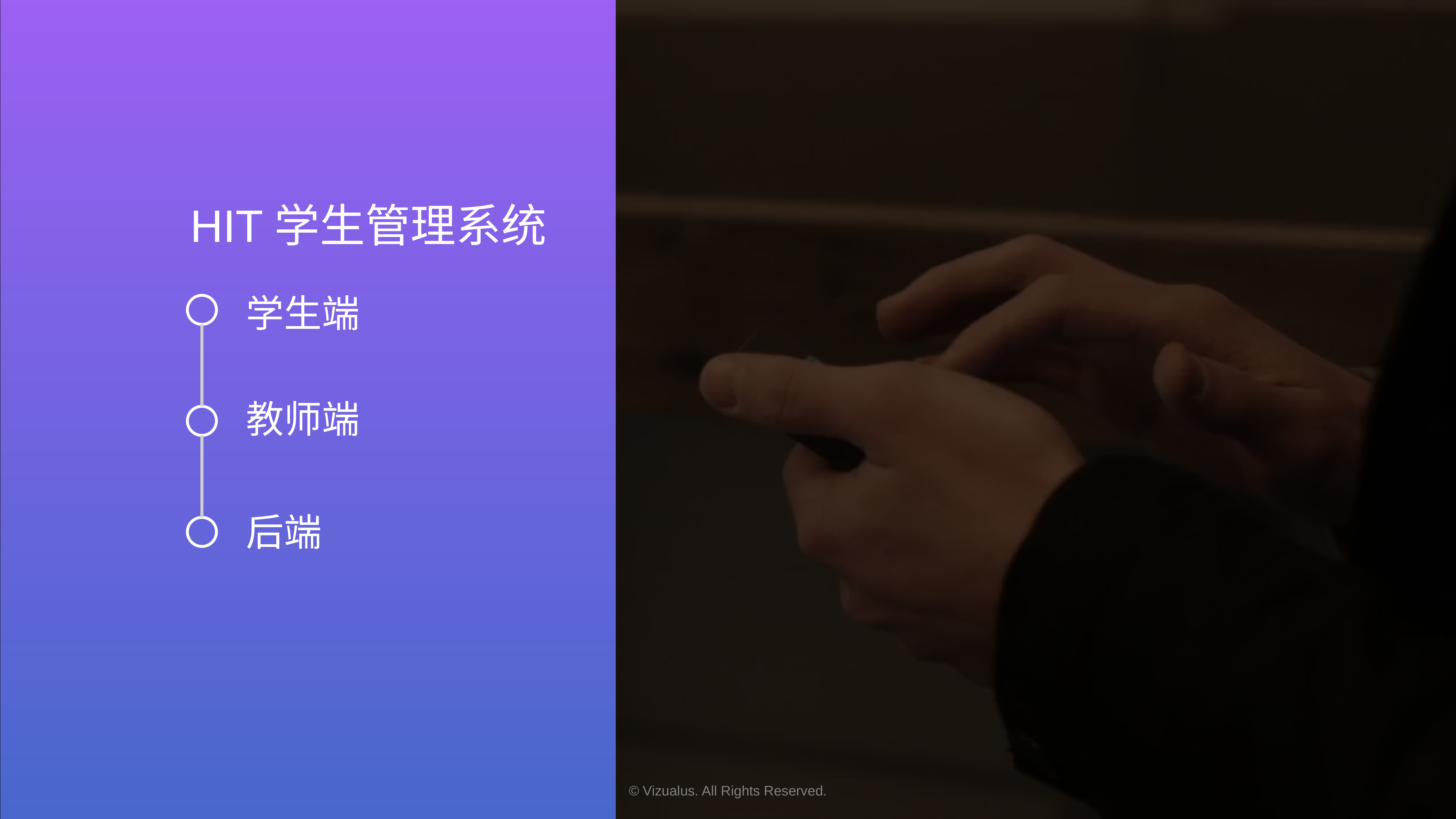

HIT学生管理系统
学生端

教师端

后端

2
© Vizualus. All Rights Reserved.